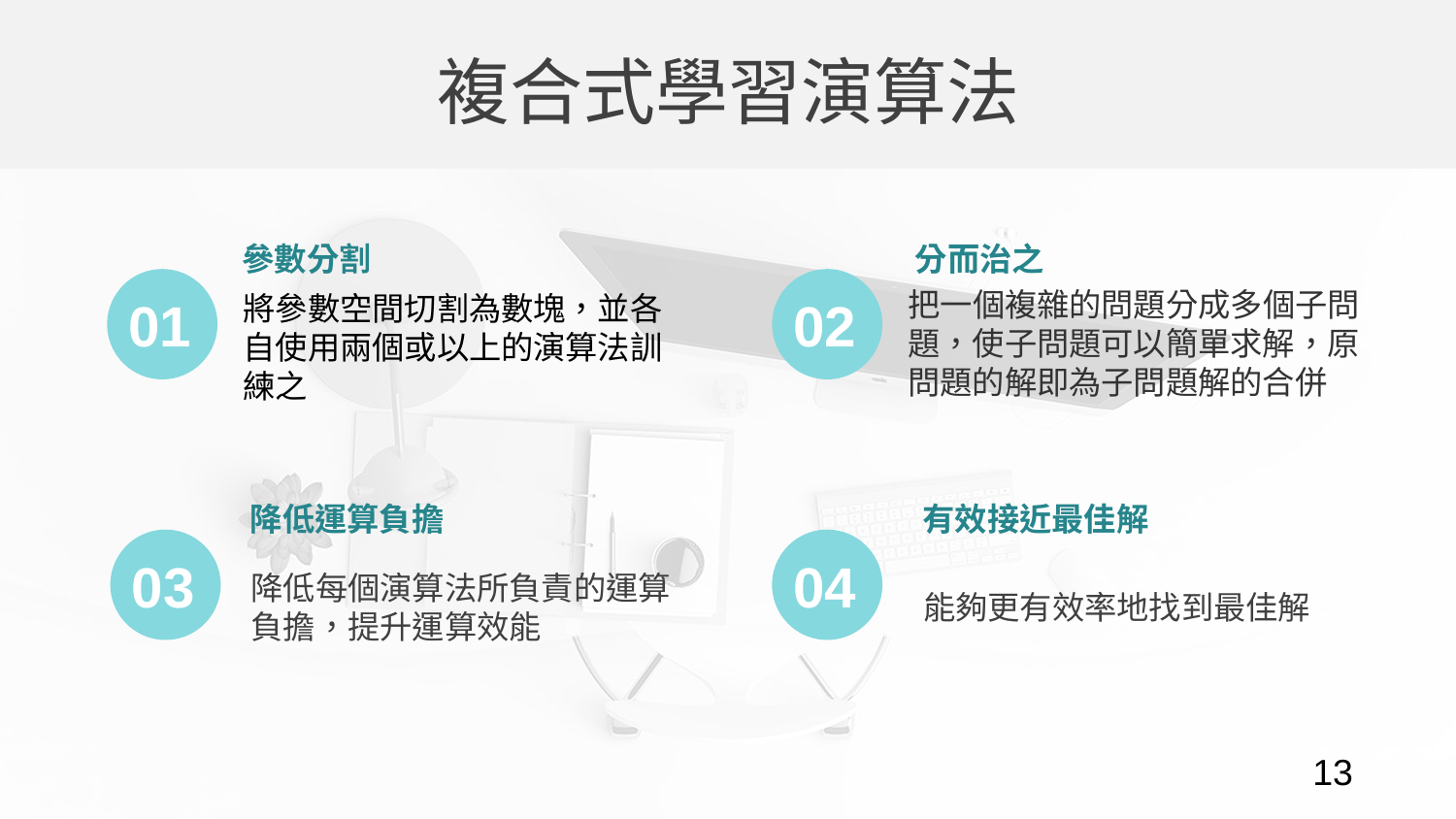

複合式學習演算法
分而治之

參數分割
將參數空間切割為數塊，並各自使用兩個或以上的演算法訓練之

把一個複雜的問題分成多個子問題，使子問題可以簡單求解，原問題的解即為子問題解的合併
01
02
有效接近最佳解
能夠更有效率地找到最佳解
降低運算負擔
降低每個演算法所負責的運算負擔，提升運算效能

03
04